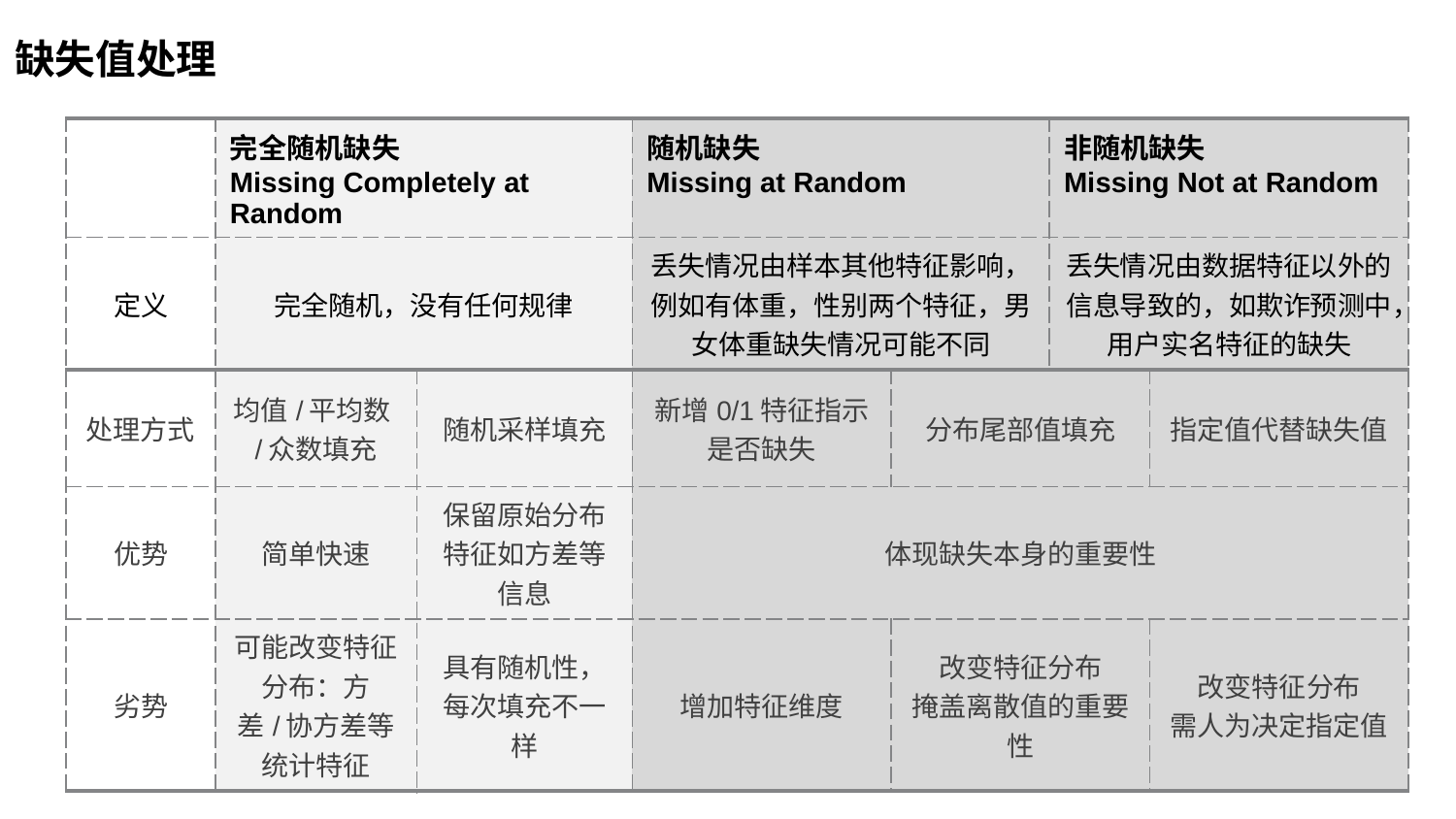

缺失值处理
|  | 完全随机缺失 Missing Completely at Random |  | 随机缺失 Missing at Random |  | 非随机缺失 Missing Not at Random |  |
| --- | --- | --- | --- | --- | --- | --- |
| 定义 | 完全随机，没有任何规律 |  | 丢失情况由样本其他特征影响，例如有体重，性别两个特征，男女体重缺失情况可能不同 |  | 丢失情况由数据特征以外的信息导致的，如欺诈预测中，用户实名特征的缺失 |  |
| 处理方式 | 均值/平均数/众数填充 | 随机采样填充 | 新增0/1特征指示是否缺失 | 分布尾部值填充 |  | 指定值代替缺失值 |
| 优势 | 简单快速 | 保留原始分布特征如方差等信息 | 体现缺失本身的重要性 |  |  |  |
| 劣势 | 可能改变特征分布：方差/协方差等统计特征 | 具有随机性，每次填充不一样 | 增加特征维度 | 改变特征分布 掩盖离散值的重要性 |  | 改变特征分布 需人为决定指定值 |